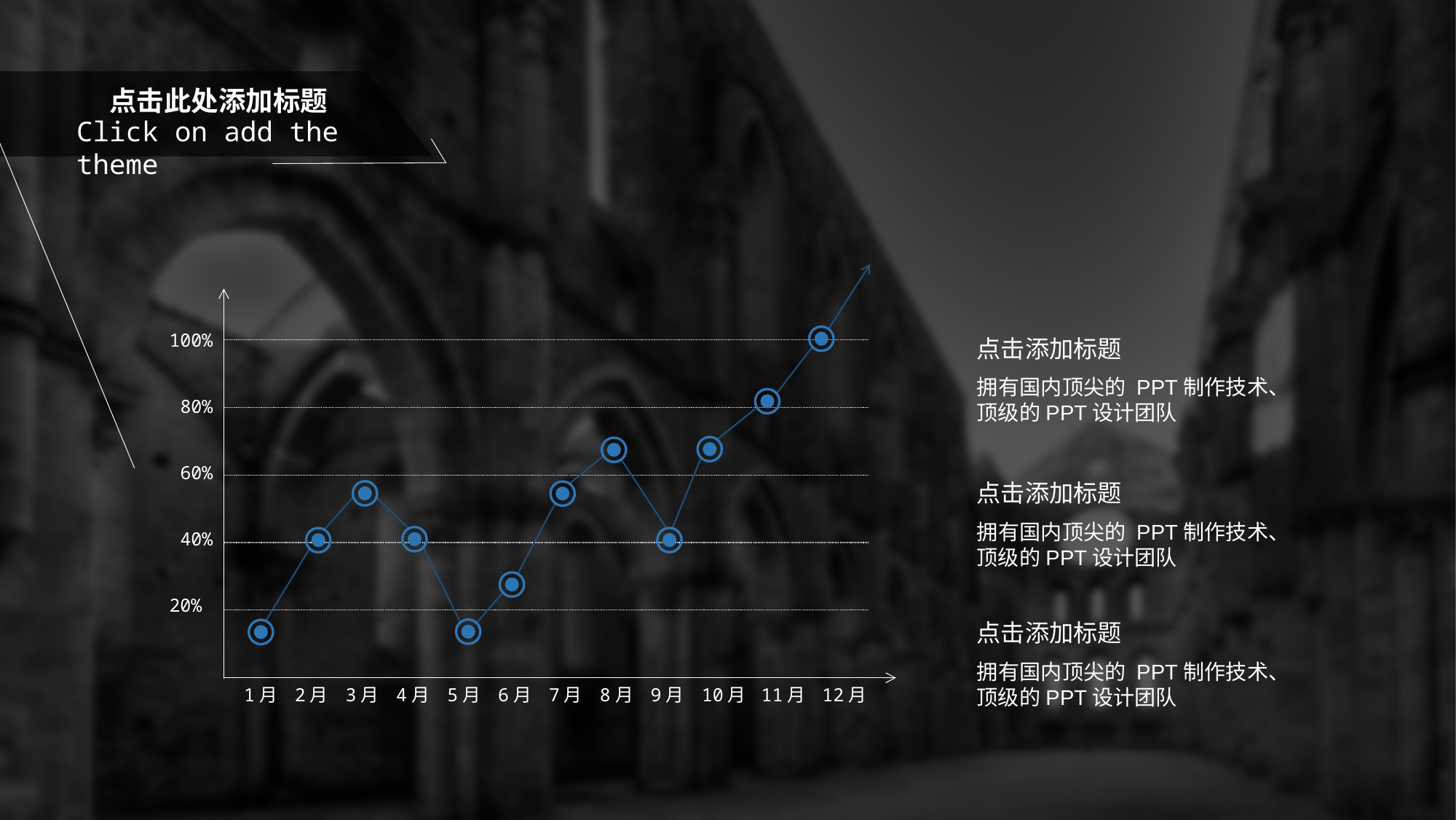

点击此处添加标题
Click on add the theme

100%
80%
60%
40%
20%
1月
2月
3月
4月
5月
6月
7月
8月
9月
10月
11月
12月
点击添加标题
拥有国内顶尖的 PPT制作技术、顶级的PPT设计团队
点击添加标题
拥有国内顶尖的 PPT制作技术、顶级的PPT设计团队
点击添加标题
拥有国内顶尖的 PPT制作技术、顶级的PPT设计团队